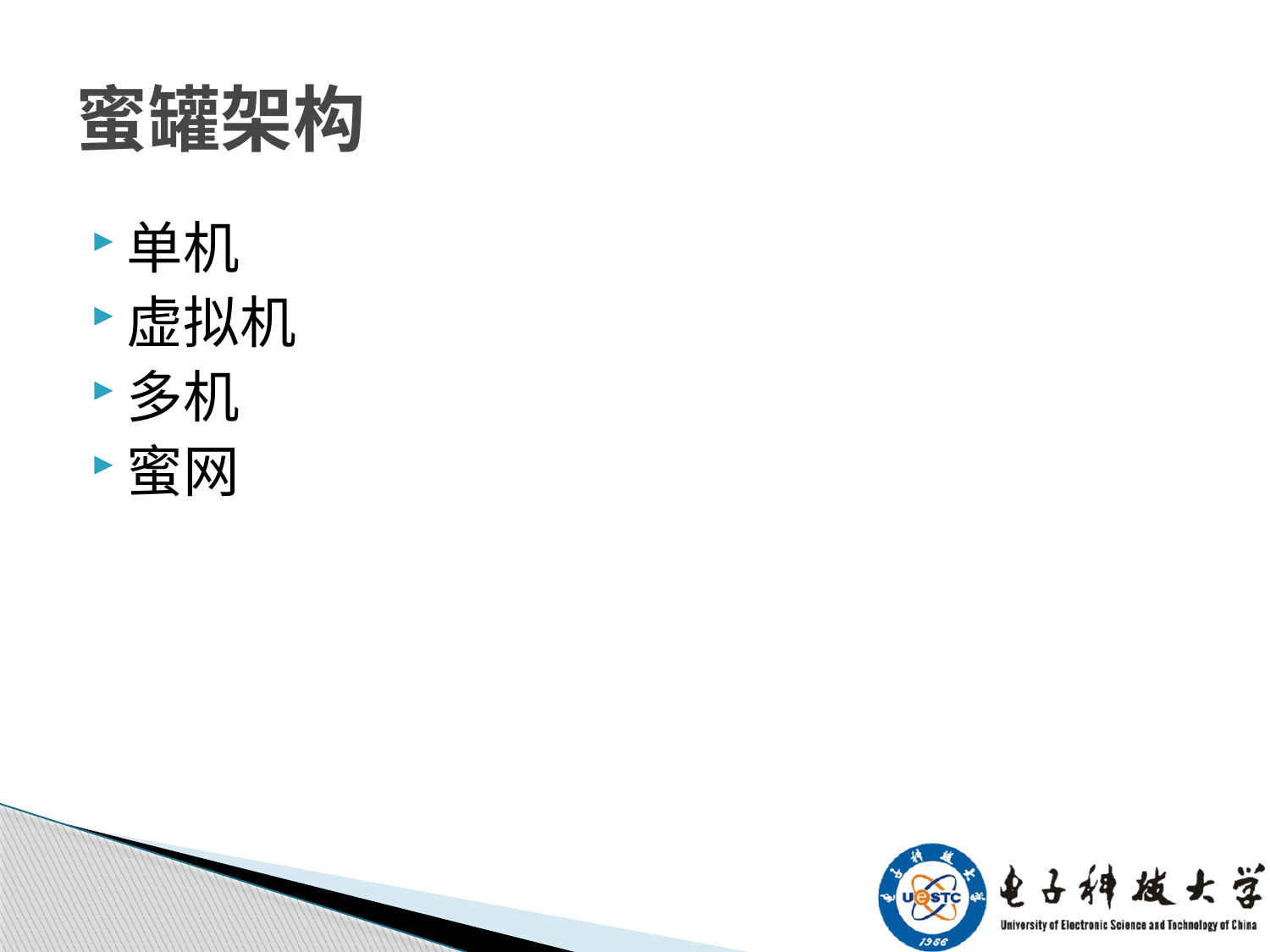

# 蜜罐架构
单机
虚拟机
多机
蜜网
285